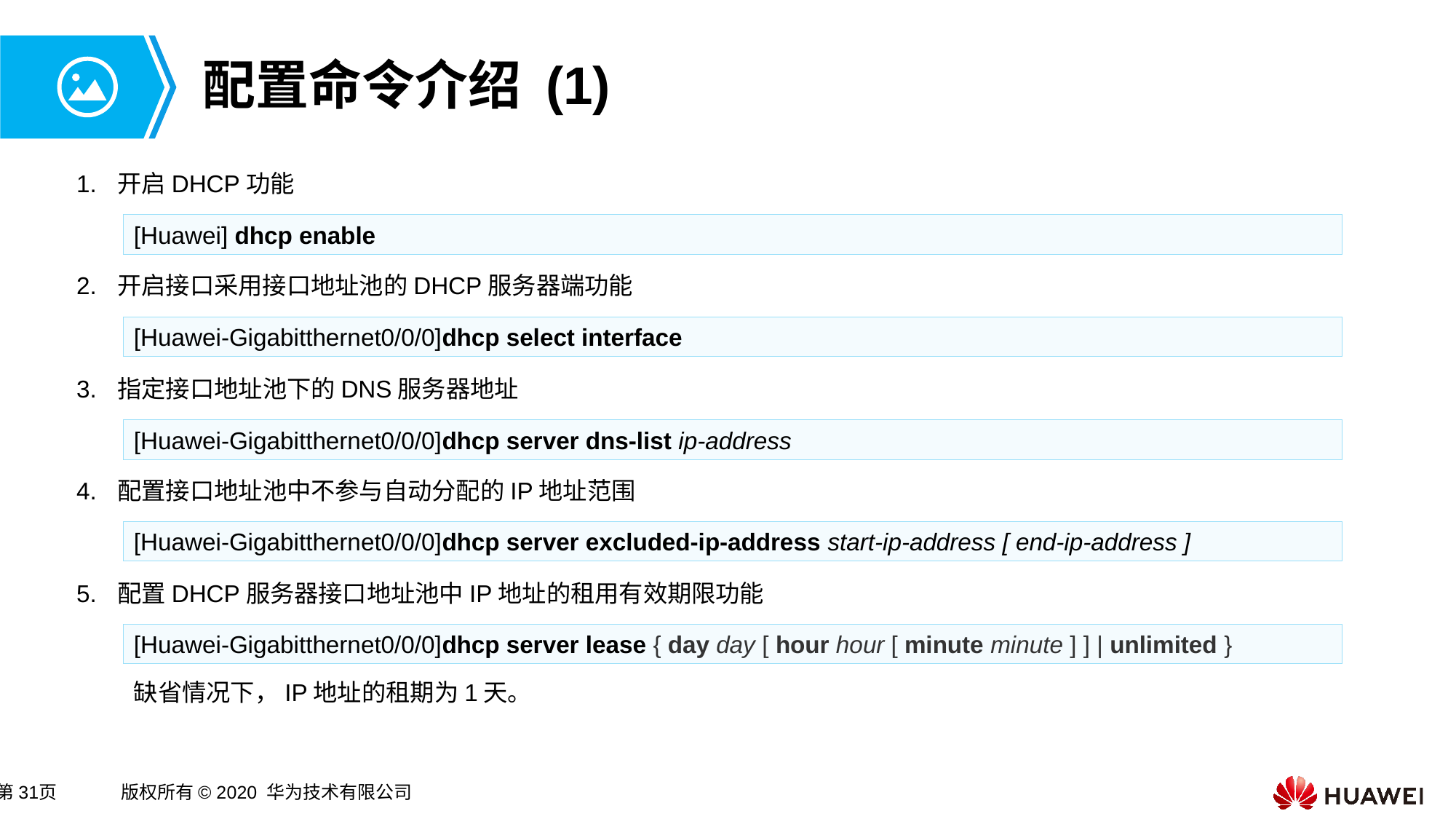

# 配置命令介绍 (1)
开启DHCP功能
[Huawei] dhcp enable
开启接口采用接口地址池的DHCP服务器端功能
[Huawei-Gigabitthernet0/0/0]dhcp select interface
指定接口地址池下的DNS服务器地址
[Huawei-Gigabitthernet0/0/0]dhcp server dns-list ip-address
配置接口地址池中不参与自动分配的IP地址范围
[Huawei-Gigabitthernet0/0/0]dhcp server excluded-ip-address start-ip-address [ end-ip-address ]
配置DHCP服务器接口地址池中IP地址的租用有效期限功能
[Huawei-Gigabitthernet0/0/0]dhcp server lease { day day [ hour hour [ minute minute ] ] | unlimited }
缺省情况下，IP地址的租期为1天。